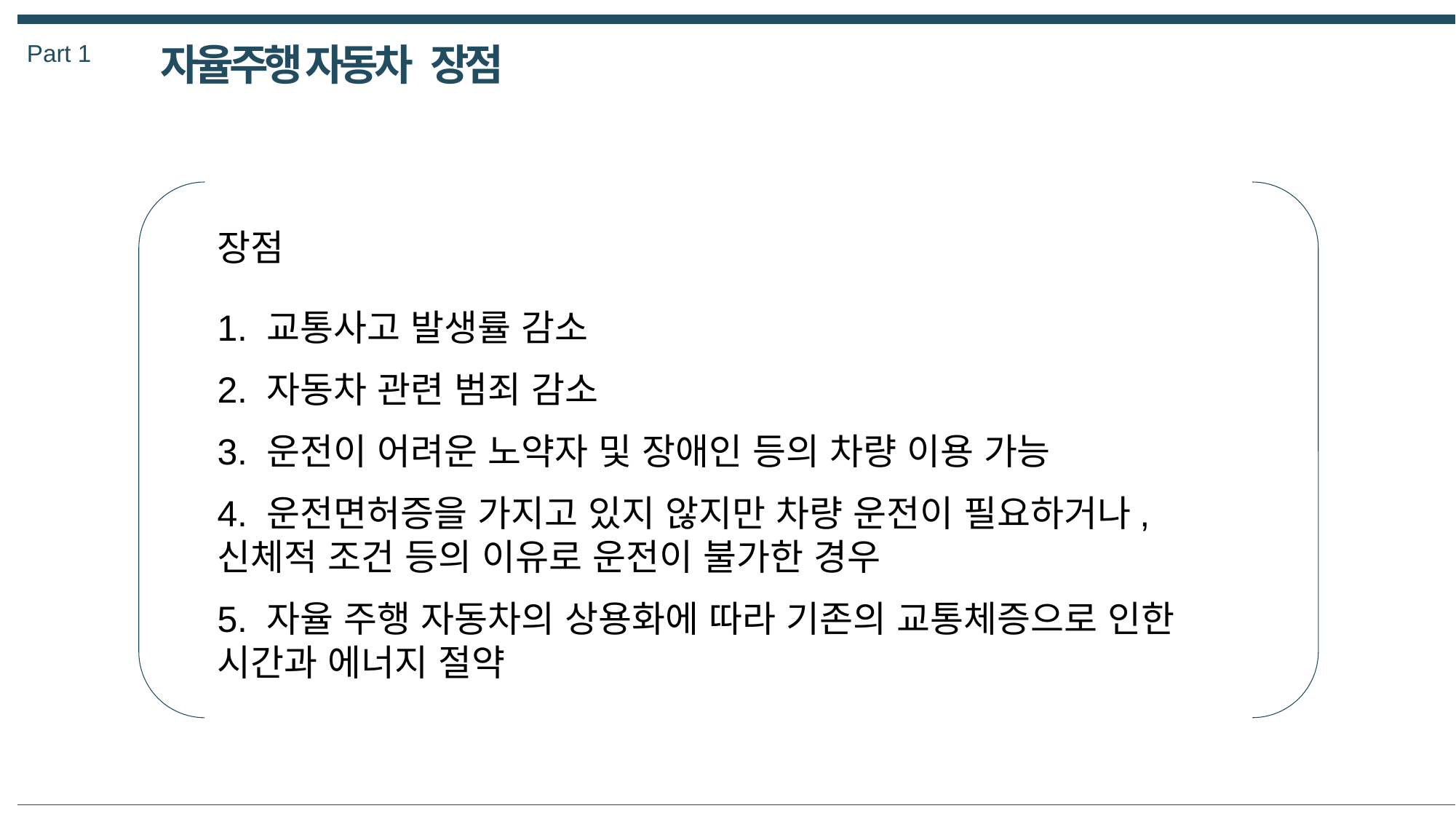

Part 1
자율주행 자동차   장점

장점

1. 교통사고 발생률 감소

2. 자동차 관련 범죄 감소

3. 운전이 어려운 노약자 및 장애인 등의 차량 이용 가능

4. 운전면허증을 가지고 있지 않지만 차량 운전이 필요하거나,
신체적 조건 등의 이유로 운전이 불가한 경우

5. 자율 주행 자동차의 상용화에 따라 기존의 교통체증으로 인한 시간과 에너지 절약
|  |
| --- |